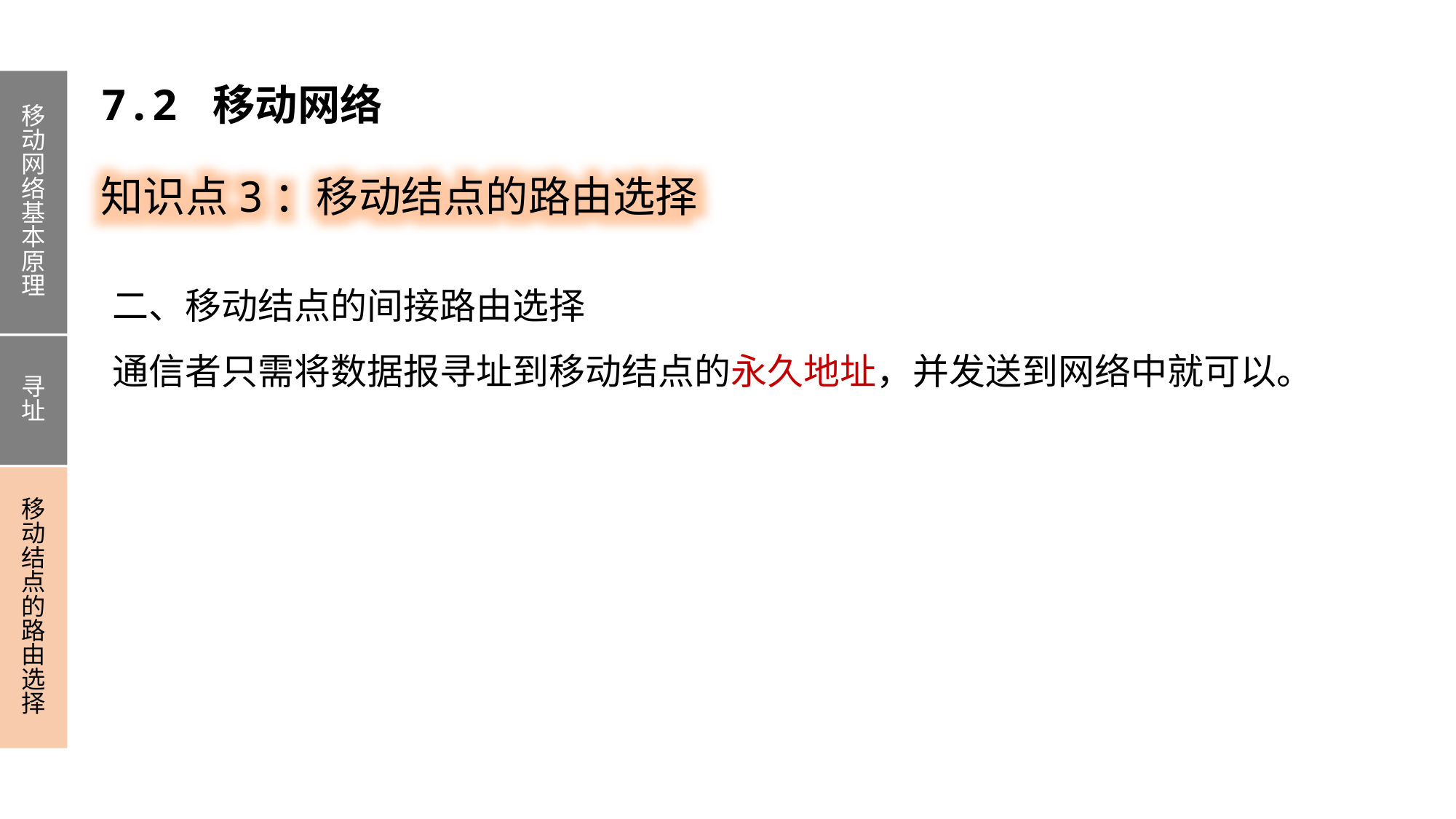

移动网络基本原理
寻址
移动结点的路由选择
7.2 移动网络
知识点3：移动结点的路由选择
二、移动结点的间接路由选择
通信者只需将数据报寻址到移动结点的永久地址，并发送到网络中就可以。